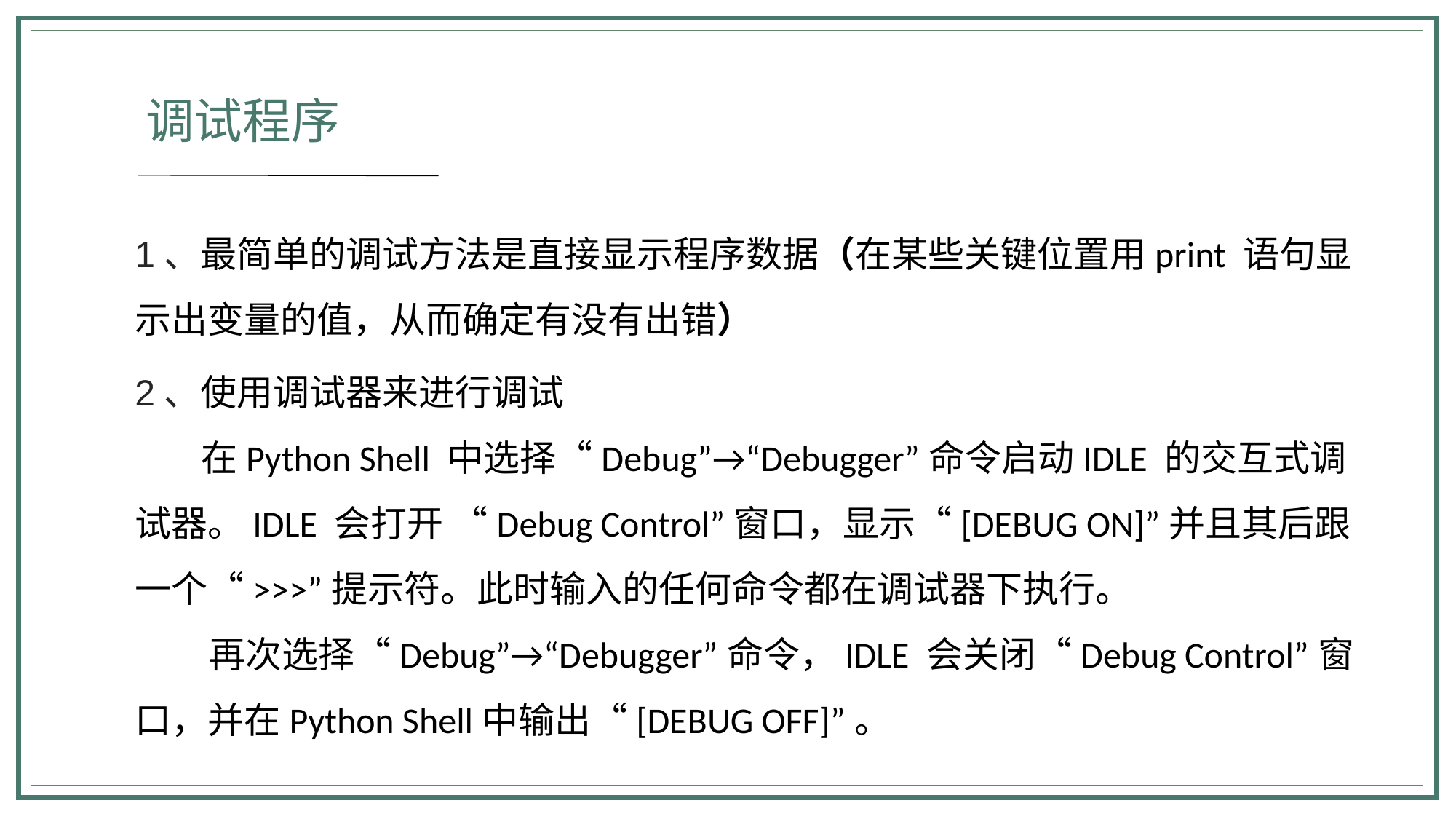

调试程序
1、最简单的调试方法是直接显示程序数据（在某些关键位置用print 语句显示出变量的值，从而确定有没有出错）
2、使用调试器来进行调试
       在Python Shell 中选择“Debug”→“Debugger”命令启动IDLE 的交互式调试器。IDLE 会打开 “Debug Control”窗口，显示“[DEBUG ON]”并且其后跟一个“>>>”提示符。此时输入的任何命令都在调试器下执行。
        再次选择“Debug”→“Debugger”命令，IDLE 会关闭“Debug Control”窗口，并在Python Shell中输出“[DEBUG OFF]”。